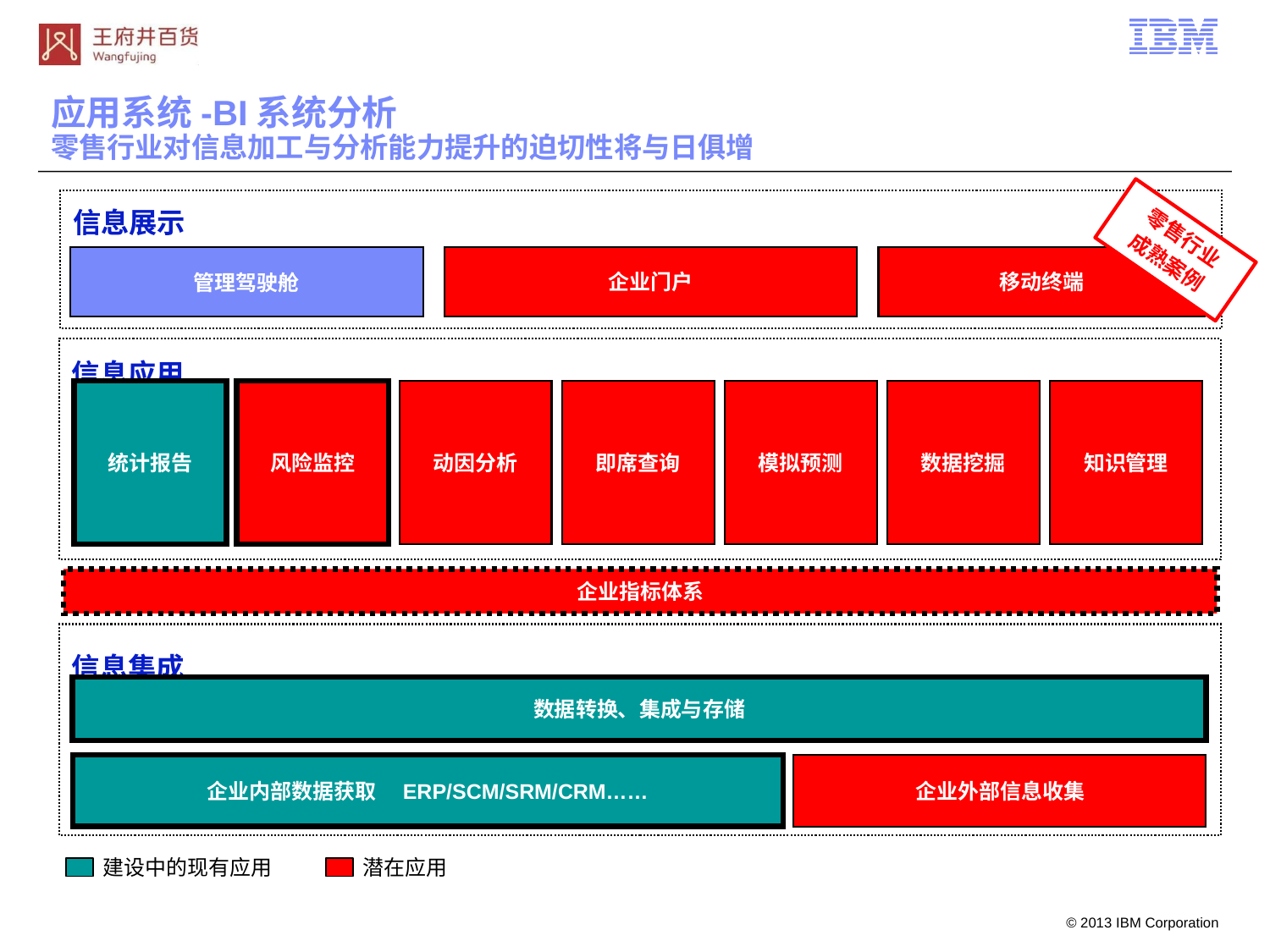

# 应用系统-BI系统分析 零售行业对信息加工与分析能力提升的迫切性将与日俱增
信息展示

零售行业
成熟案例
管理驾驶舱
企业门户
移动终端
信息应用

统计报告
风险监控
动因分析

即席查询

模拟预测

数据挖掘

知识管理
企业指标体系
信息集成

数据转换、集成与存储
企业内部数据获取　ERP/SCM/SRM/CRM……
企业外部信息收集
建设中的现有应用
潜在应用

108